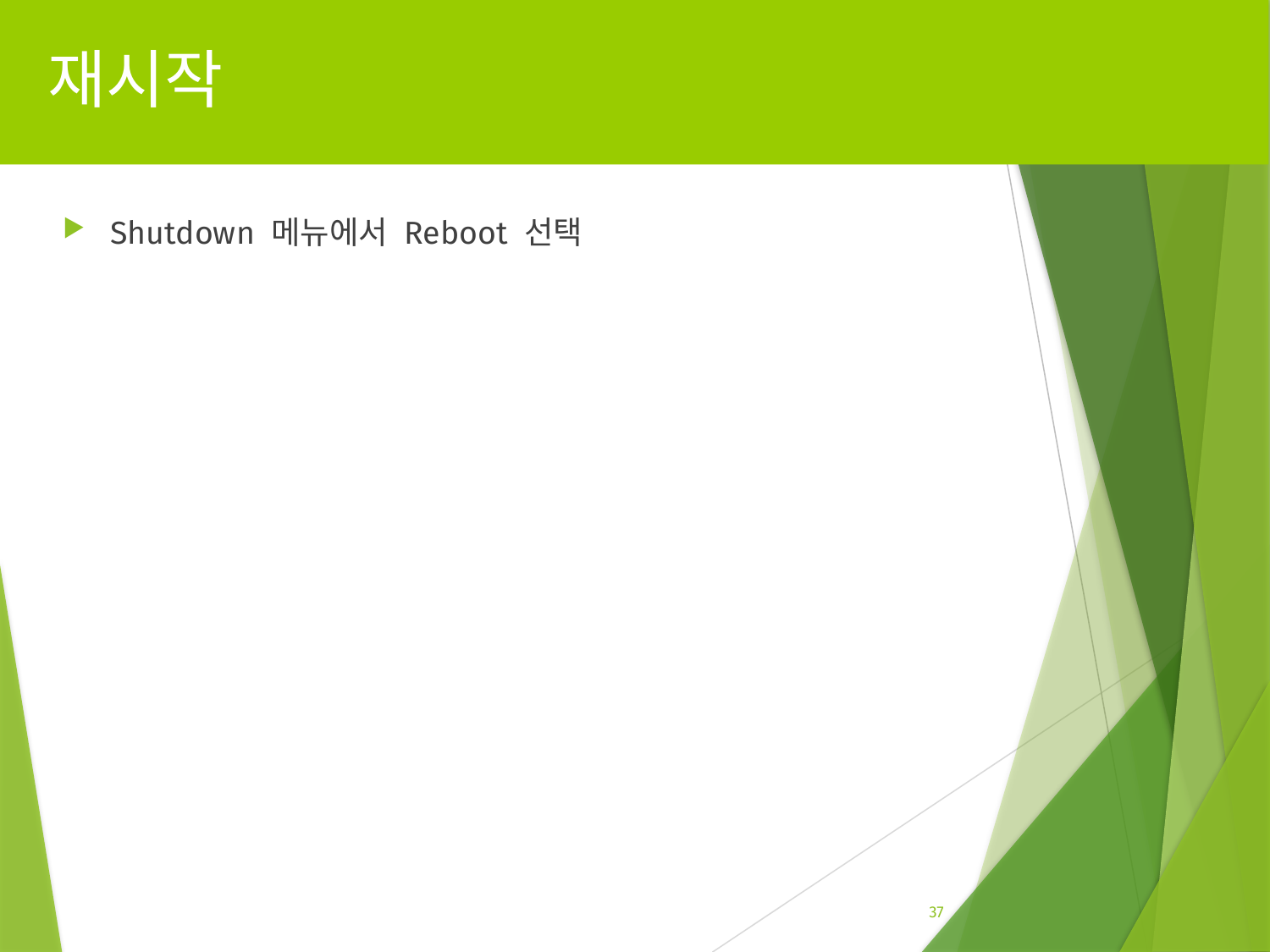

# 재시작
Shutdown 메뉴에서 Reboot 선택
37